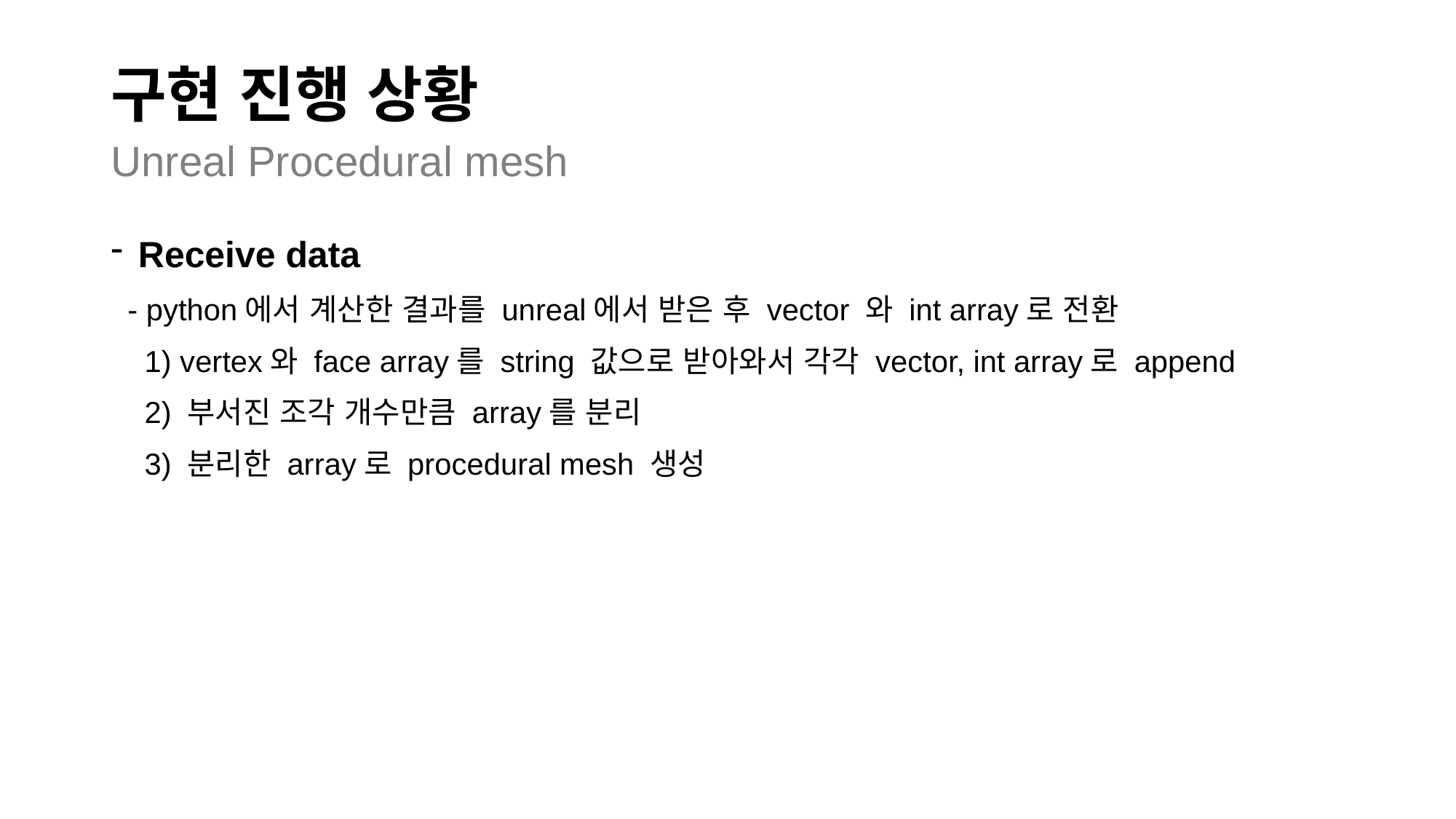

# 구현 진행 상황
Unreal Procedural mesh
Receive data
  - python에서 계산한 결과를 unreal에서 받은 후 vector 와 int array로 전환
    1) vertex와 face array를 string 값으로 받아와서 각각 vector, int array로 append
    2) 부서진 조각 개수만큼 array를 분리
    3) 분리한 array로 procedural mesh 생성